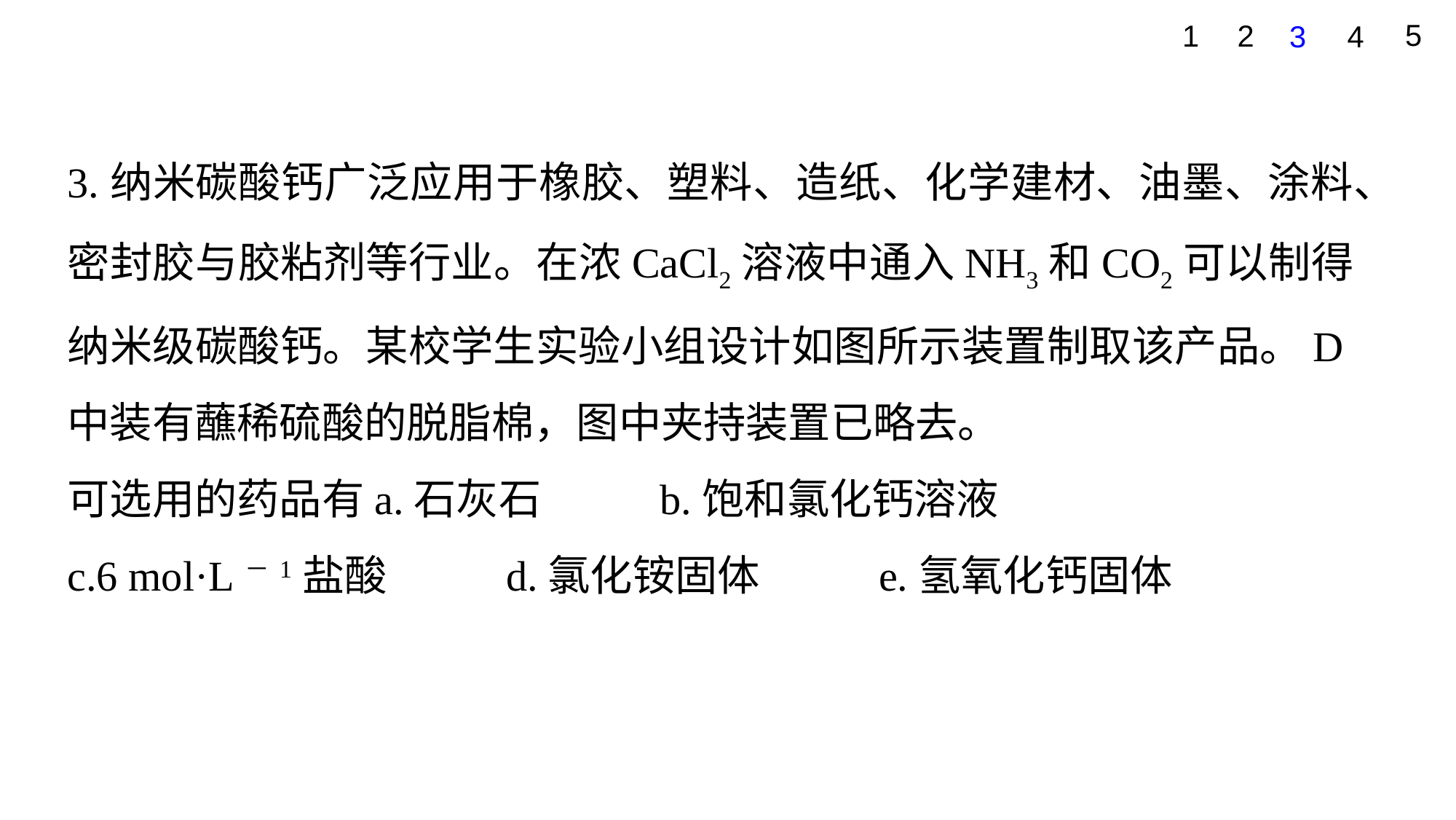

5
1
2
3
4
3.纳米碳酸钙广泛应用于橡胶、塑料、造纸、化学建材、油墨、涂料、密封胶与胶粘剂等行业。在浓CaCl2溶液中通入NH3和CO2可以制得纳米级碳酸钙。某校学生实验小组设计如图所示装置制取该产品。D中装有蘸稀硫酸的脱脂棉，图中夹持装置已略去。
可选用的药品有a.石灰石　       b.饱和氯化钙溶液
c.6 mol·L－1盐酸　       d.氯化铵固体　       e.氢氧化钙固体